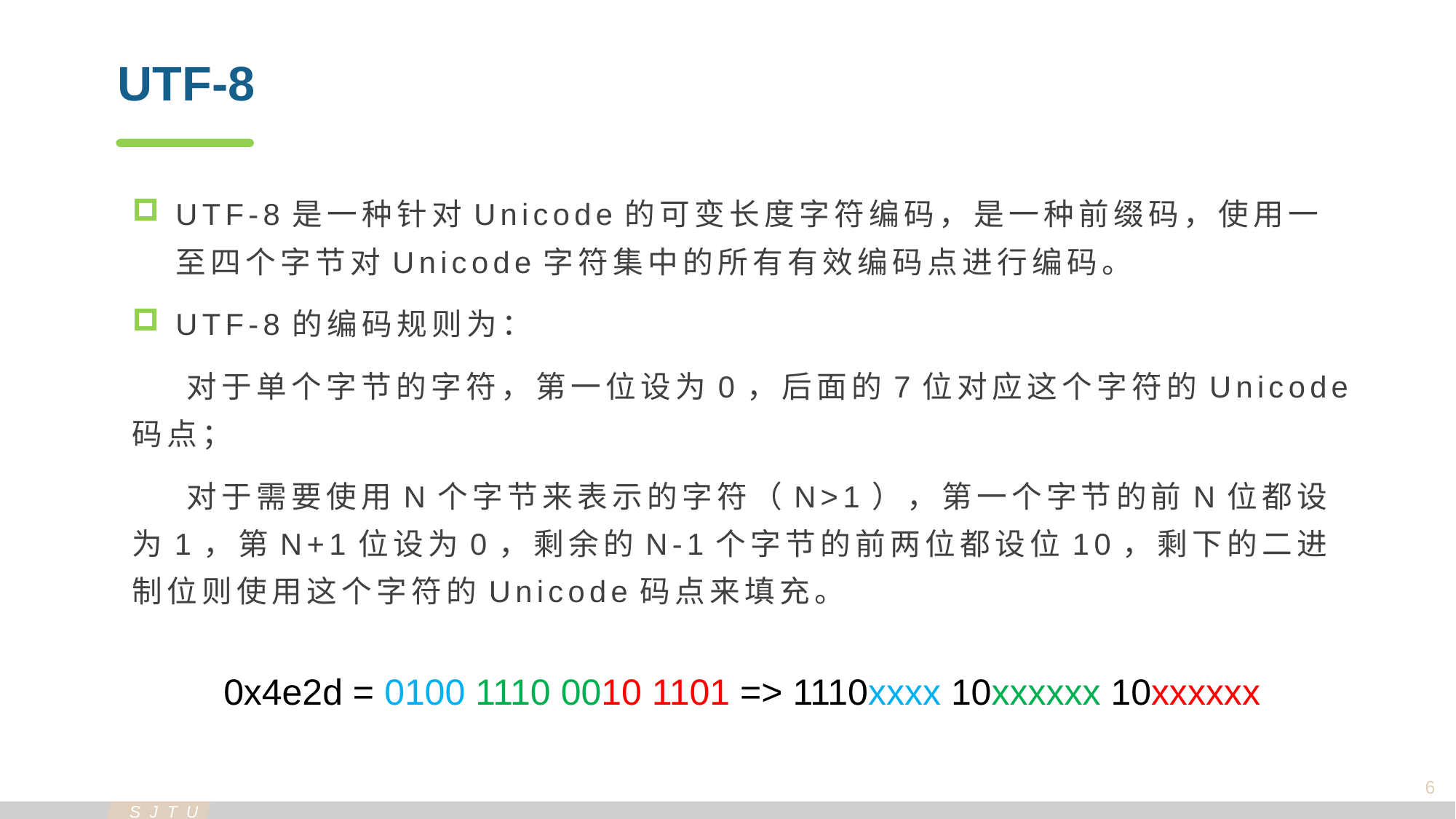

UTF-8
UTF-8是一种针对Unicode的可变长度字符编码，是一种前缀码，使用一至四个字节对Unicode字符集中的所有有效编码点进行编码。
UTF-8的编码规则为：
对于单个字节的字符，第一位设为0，后面的7位对应这个字符的Unicode码点；
对于需要使用N个字节来表示的字符（N>1），第一个字节的前N位都设为1，第N+1位设为0，剩余的N-1个字节的前两位都设位10，剩下的二进制位则使用这个字符的Unicode码点来填充。
0x4e2d = 0100 1110 0010 1101 => 1110xxxx 10xxxxxx 10xxxxxx
6